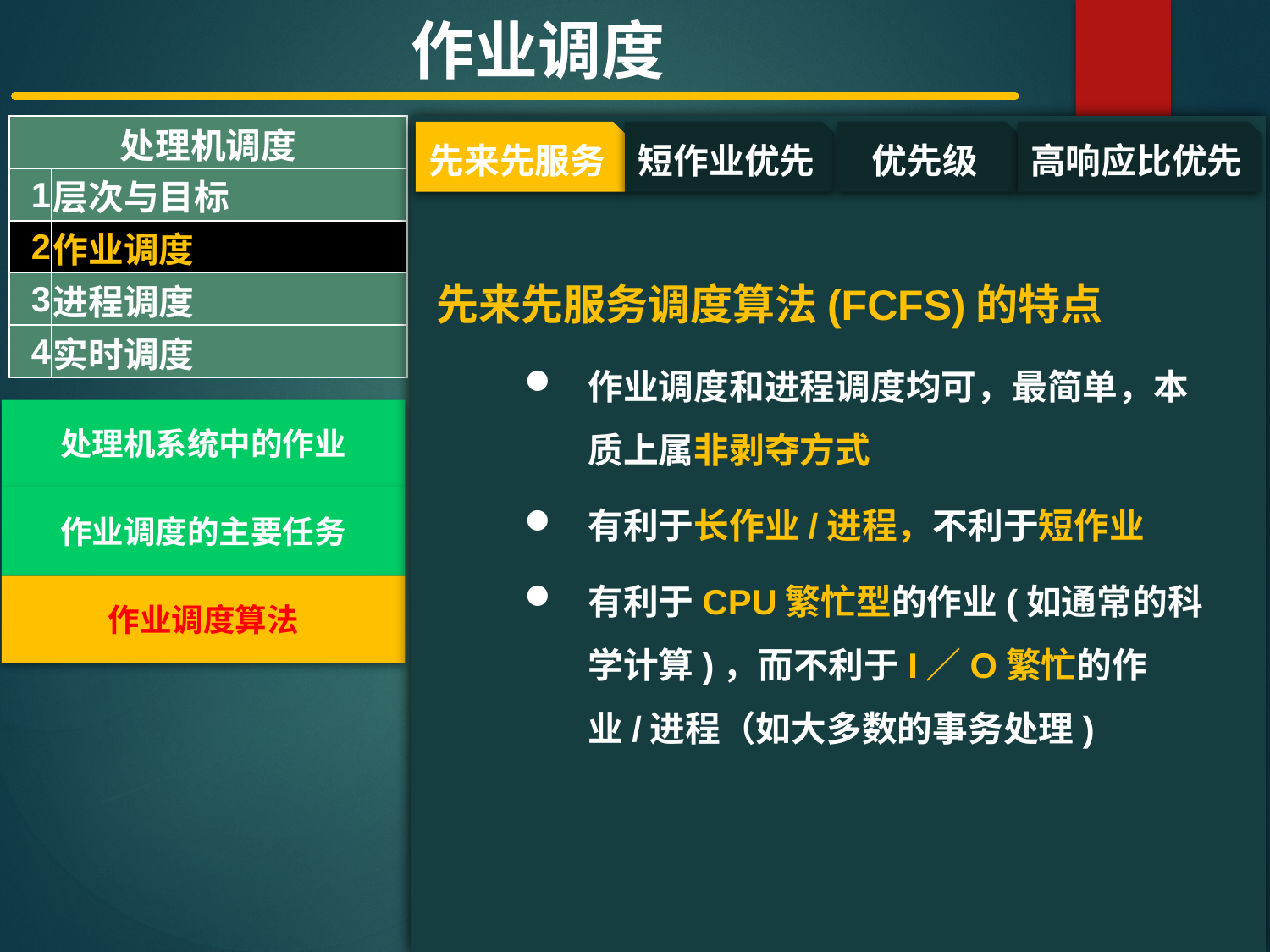

作业调度
| 处理机调度 |  |
| --- | --- |
| 1 | 层次与目标 |
| 2 | 作业调度 |
| 3 | 进程调度 |
| 4 | 实时调度 |
#
先来先服务
短作业优先
优先级
高响应比优先
   先来先服务调度算法(FCFS)的特点
作业调度和进程调度均可，最简单，本质上属非剥夺方式
有利于长作业/进程，不利于短作业
有利于CPU繁忙型的作业(如通常的科学计算)，而不利于I／O繁忙的作业/进程（如大多数的事务处理)
处理机系统中的作业
作业调度的主要任务
作业调度算法